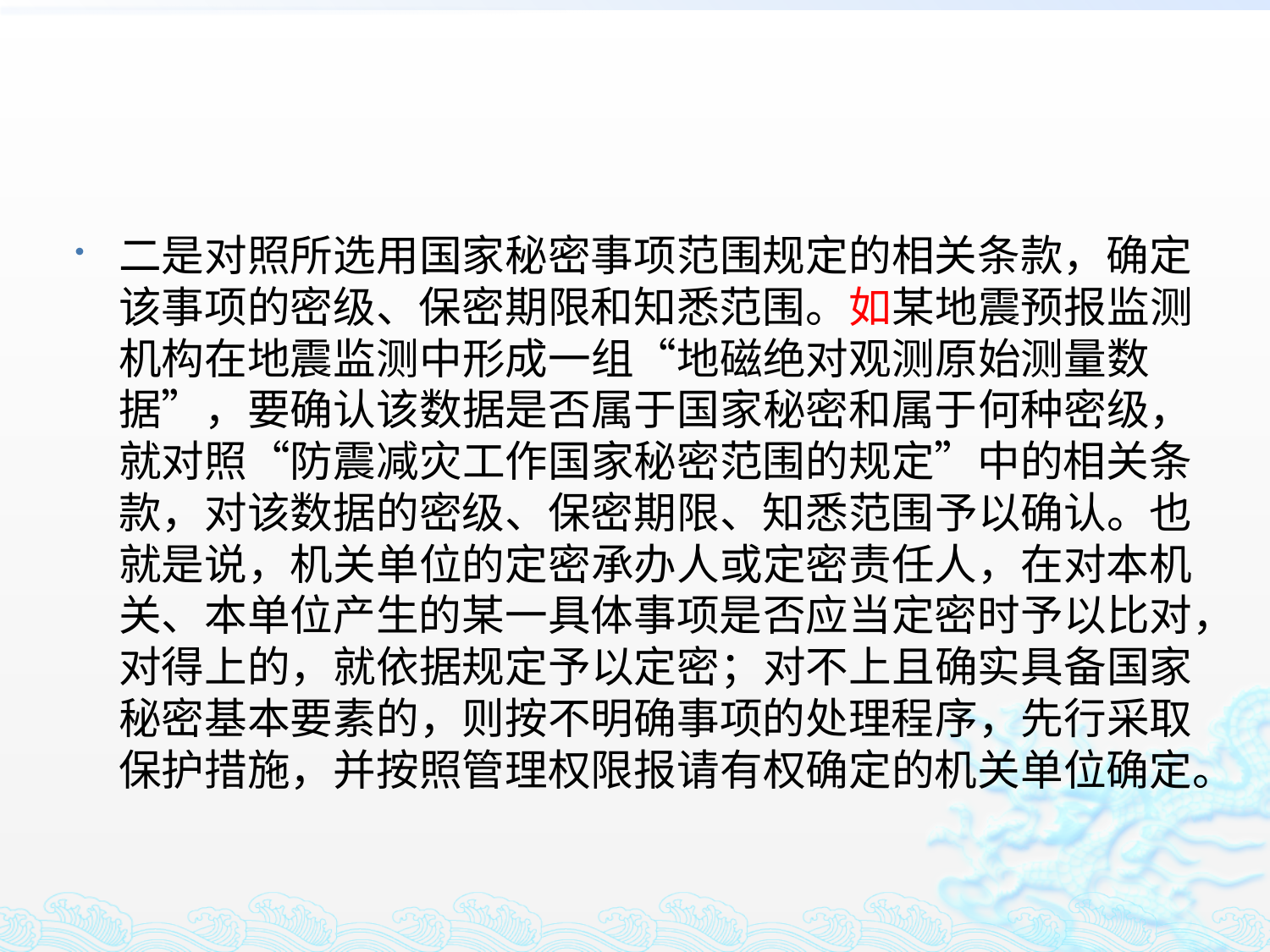

#
二是对照所选用国家秘密事项范围规定的相关条款，确定该事项的密级、保密期限和知悉范围。如某地震预报监测机构在地震监测中形成一组“地磁绝对观测原始测量数据”，要确认该数据是否属于国家秘密和属于何种密级，就对照“防震减灾工作国家秘密范围的规定”中的相关条款，对该数据的密级、保密期限、知悉范围予以确认。也就是说，机关单位的定密承办人或定密责任人，在对本机关、本单位产生的某一具体事项是否应当定密时予以比对，对得上的，就依据规定予以定密；对不上且确实具备国家秘密基本要素的，则按不明确事项的处理程序，先行采取保护措施，并按照管理权限报请有权确定的机关单位确定。